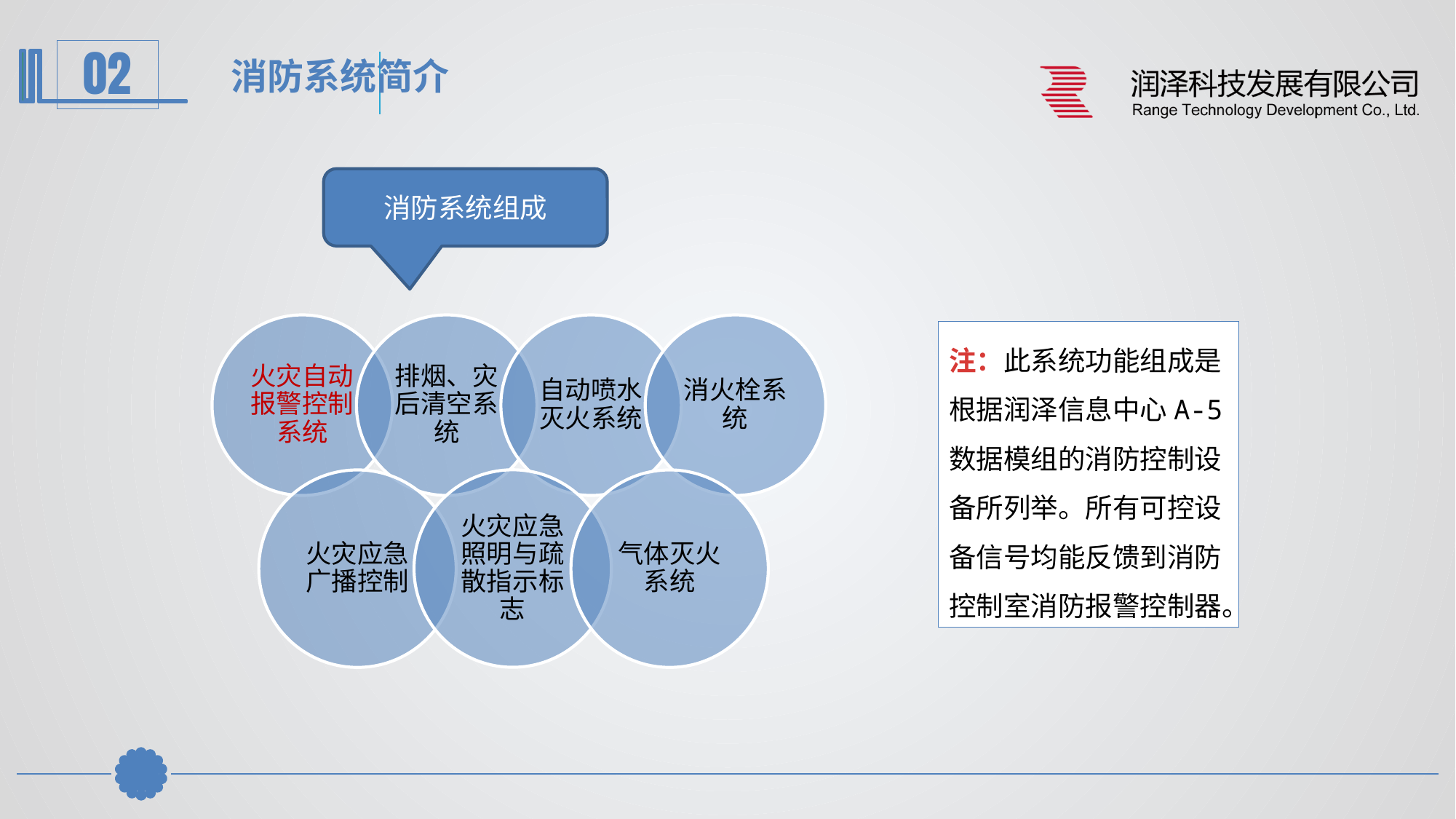

消防系统简介
消防系统组成
火灾自动报警控制系统
排烟、灾后清空系统
自动喷水灭火系统
消火栓系统
注：此系统功能组成是根据润泽信息中心A-5数据模组的消防控制设备所列举。所有可控设备信号均能反馈到消防控制室消防报警控制器。
火灾应急广播控制
火灾应急照明与疏散指示标志
气体灭火系统
4